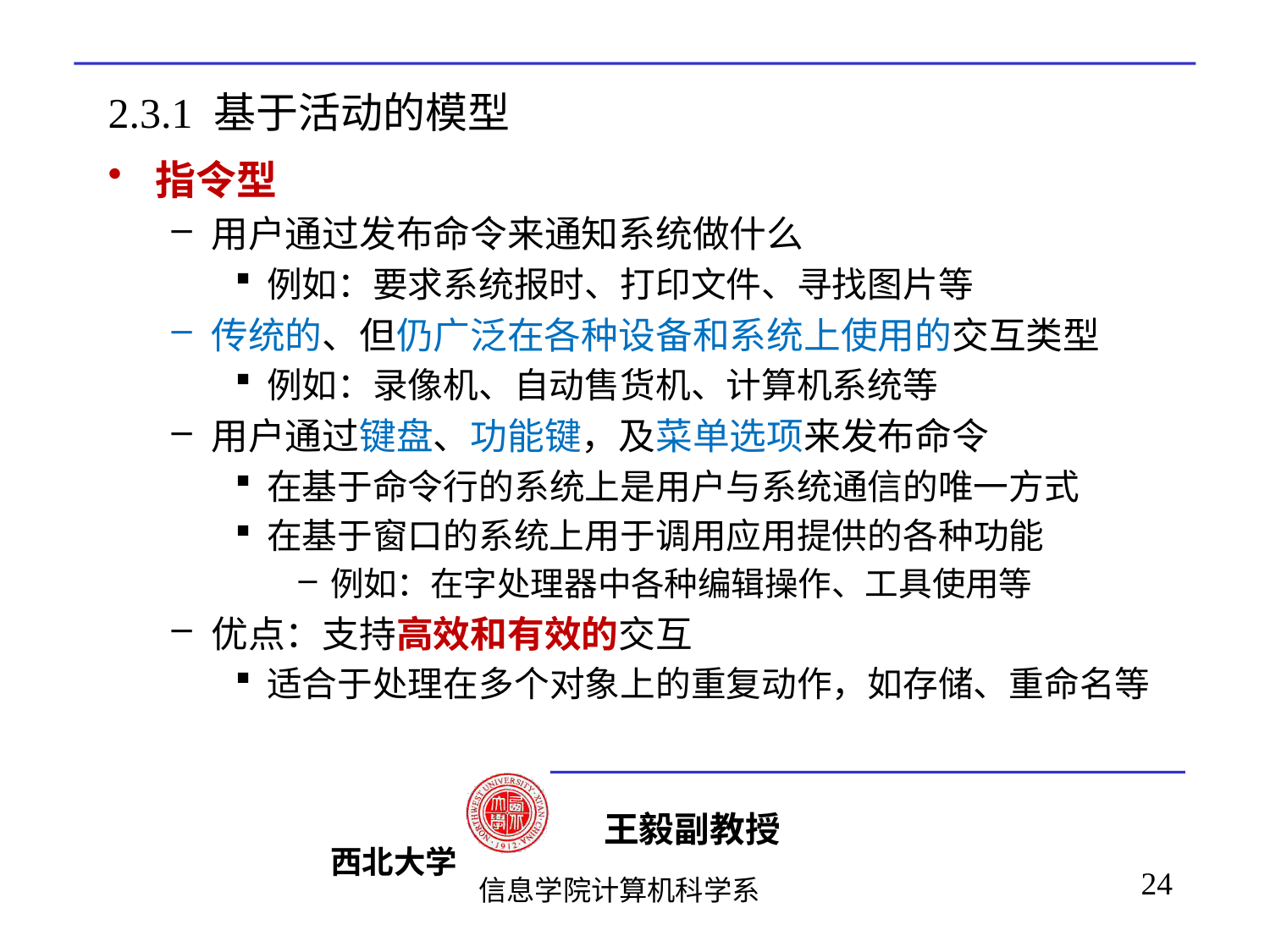

# 2.3.1 基于活动的模型
指令型
用户通过发布命令来通知系统做什么
例如：要求系统报时、打印文件、寻找图片等
传统的、但仍广泛在各种设备和系统上使用的交互类型
例如：录像机、自动售货机、计算机系统等
用户通过键盘、功能键，及菜单选项来发布命令
在基于命令行的系统上是用户与系统通信的唯一方式
在基于窗口的系统上用于调用应用提供的各种功能
例如：在字处理器中各种编辑操作、工具使用等
优点：支持高效和有效的交互
适合于处理在多个对象上的重复动作，如存储、重命名等
24